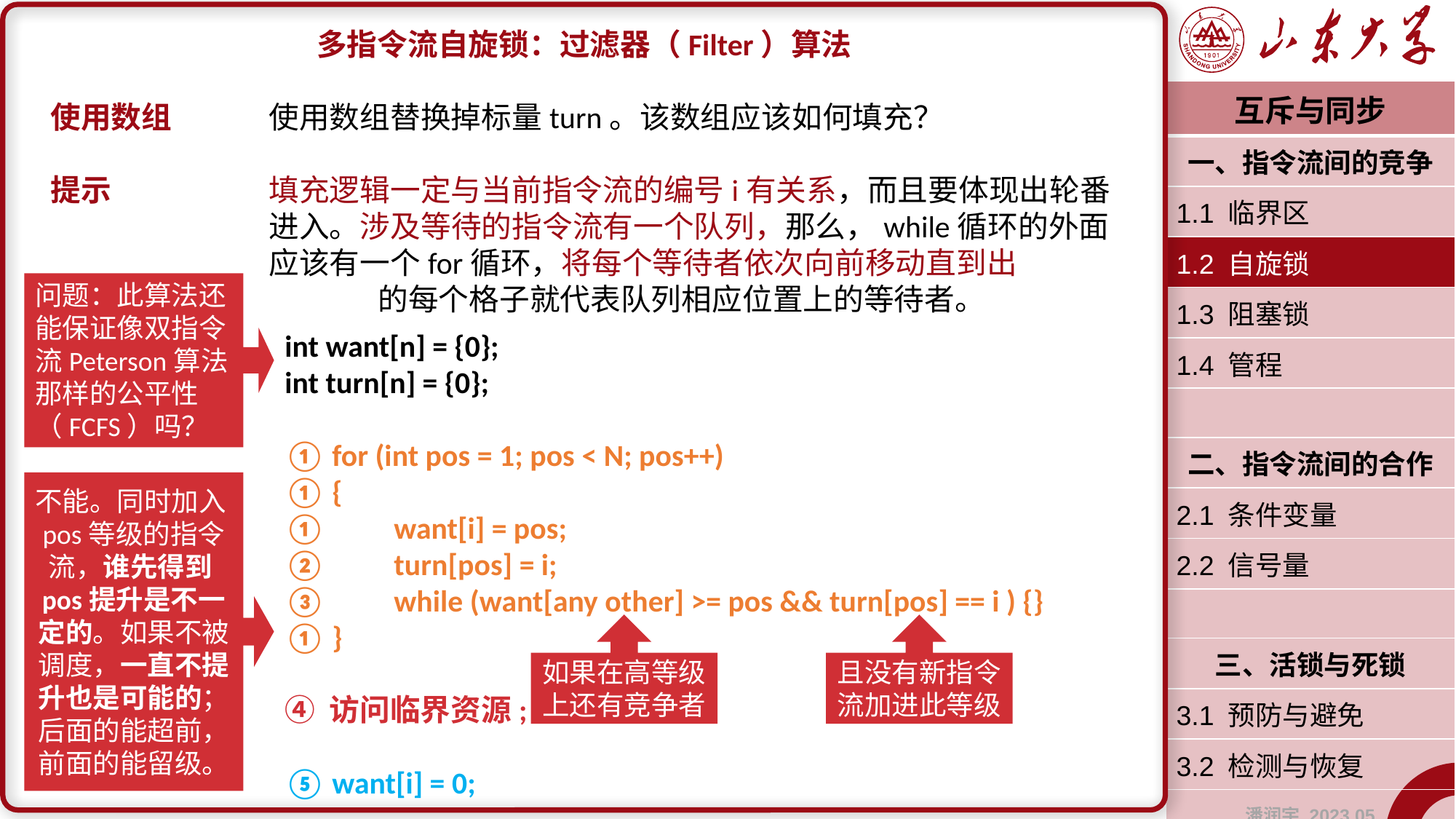

多指令流自旋锁：过滤器（Filter）算法

使用数组	使用数组替换掉标量turn。该数组应该如何填充？

提示		填充逻辑一定与当前指令流的编号i有关系，而且要体现出轮番		进入。涉及等待的指令流有一个队列，那么，while循环的外面		应该有一个for循环，将每个等待者依次向前移动直到出队。turn		的每个格子就代表队列相应位置上的等待者。
| 互斥与同步 |
| --- |
| 一、指令流间的竞争 |
| 1.1 临界区 |
| 1.2 自旋锁 |
| 1.3 阻塞锁 |
| 1.4 管程 |
|  |
| 二、指令流间的合作 |
| 2.1 条件变量 |
| 2.2 信号量 |
|  |
| 三、活锁与死锁 |
| 3.1 预防与避免 |
| 3.2 检测与恢复 |
| 潘润宇 2023.05 |
问题：此算法还能保证像双指令流Peterson算法那样的公平性（FCFS）吗？
int want[n] = {0};
int turn[n] = {0};

① for (int pos = 1; pos < N; pos++)
① {
①	want[i] = pos;
②	turn[pos] = i;
③	while (want[any other] >= pos && turn[pos] == i ) {}
① }

④ 访问临界资源;

⑤ want[i] = 0;
不能。同时加入pos等级的指令流，谁先得到pos提升是不一定的。如果不被调度，一直不提升也是可能的；后面的能超前，前面的能留级。
如果在高等级上还有竞争者
且没有新指令流加进此等级